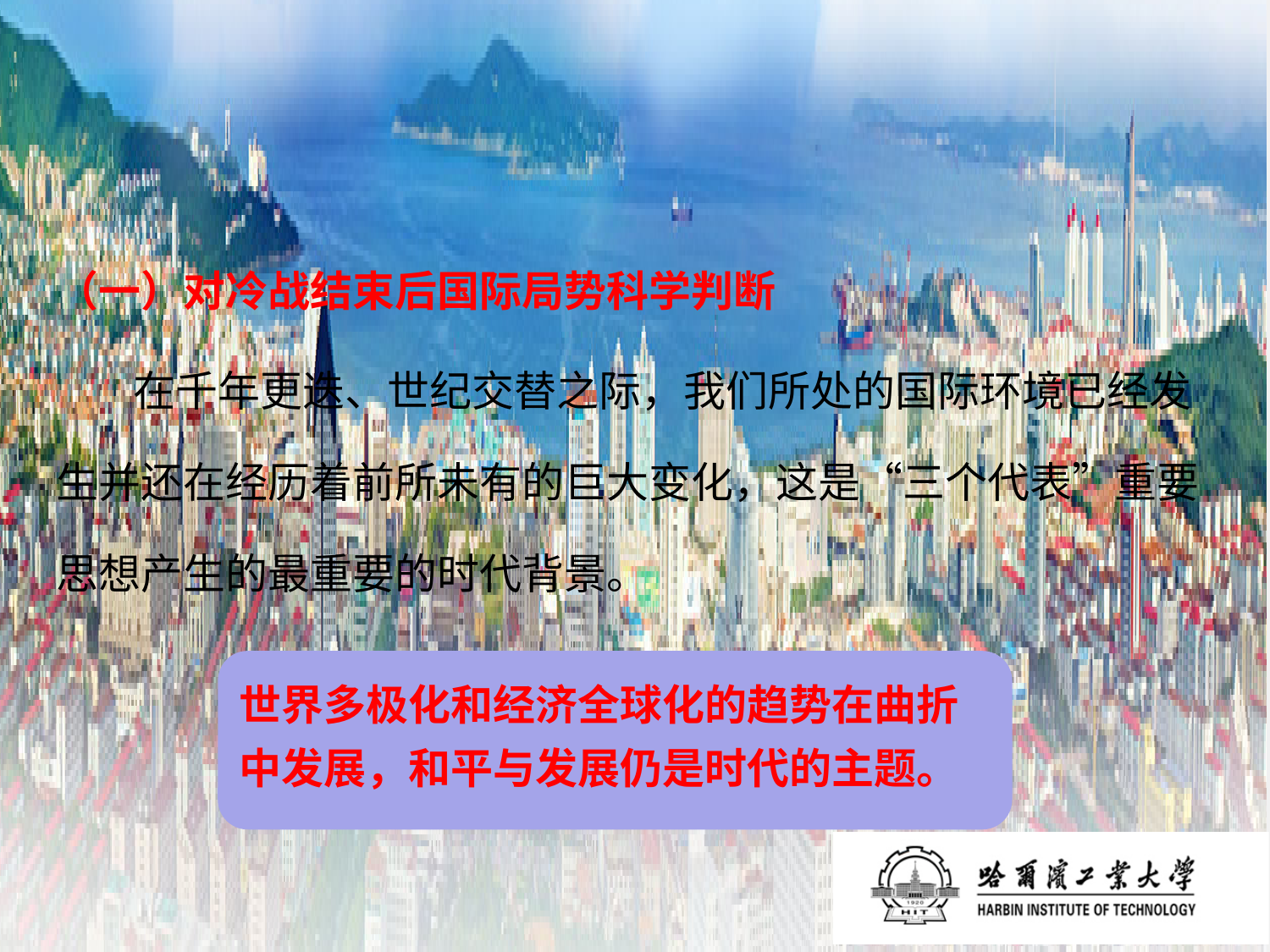

（一）对冷战结束后国际局势科学判断
       在千年更迭、世纪交替之际，我们所处的国际环境已经发生并还在经历着前所未有的巨大变化，这是“三个代表”重要思想产生的最重要的时代背景。

世界多极化和经济全球化的趋势在曲折中发展，和平与发展仍是时代的主题。